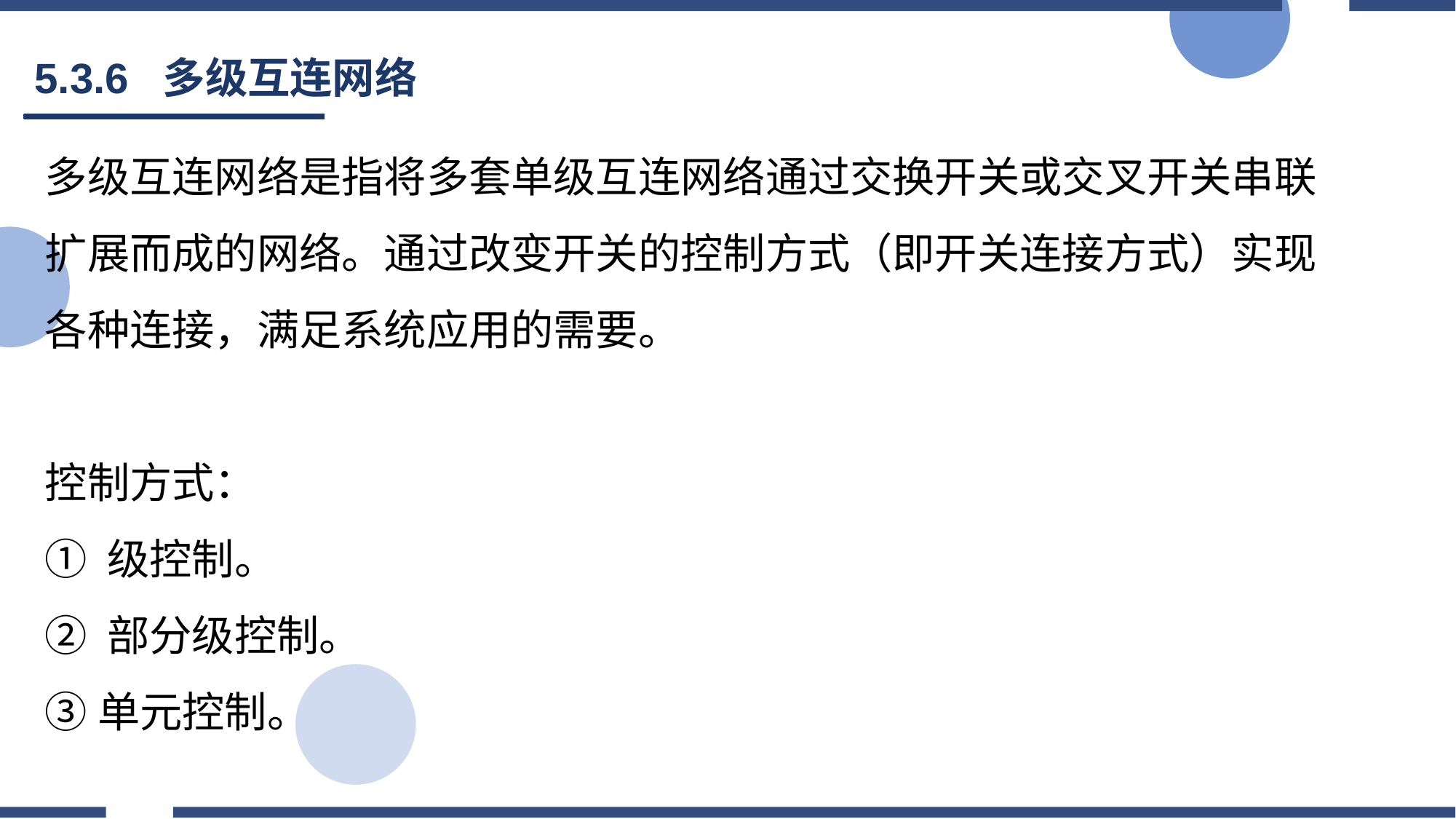

# 5.3.6  多级互连网络
多级互连网络是指将多套单级互连网络通过交换开关或交叉开关串联扩展而成的网络。通过改变开关的控制方式（即开关连接方式）实现各种连接，满足系统应用的需要。

控制方式：
① 级控制。
② 部分级控制。
③单元控制。